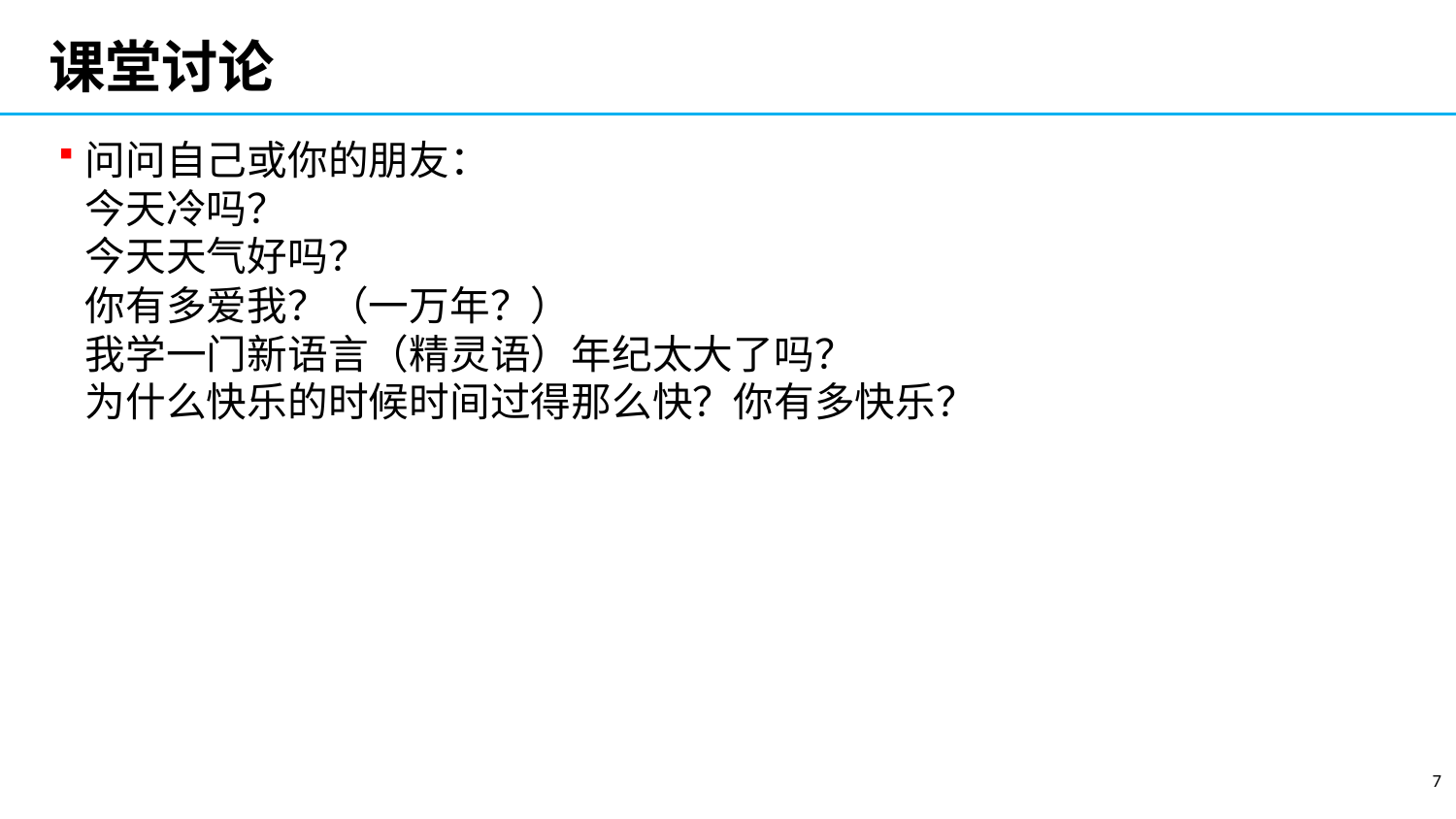

# 课堂讨论
问问自己或你的朋友：
今天冷吗？
今天天气好吗？
你有多爱我？（一万年？）
我学一门新语言（精灵语）年纪太大了吗？
为什么快乐的时候时间过得那么快？你有多快乐？
7